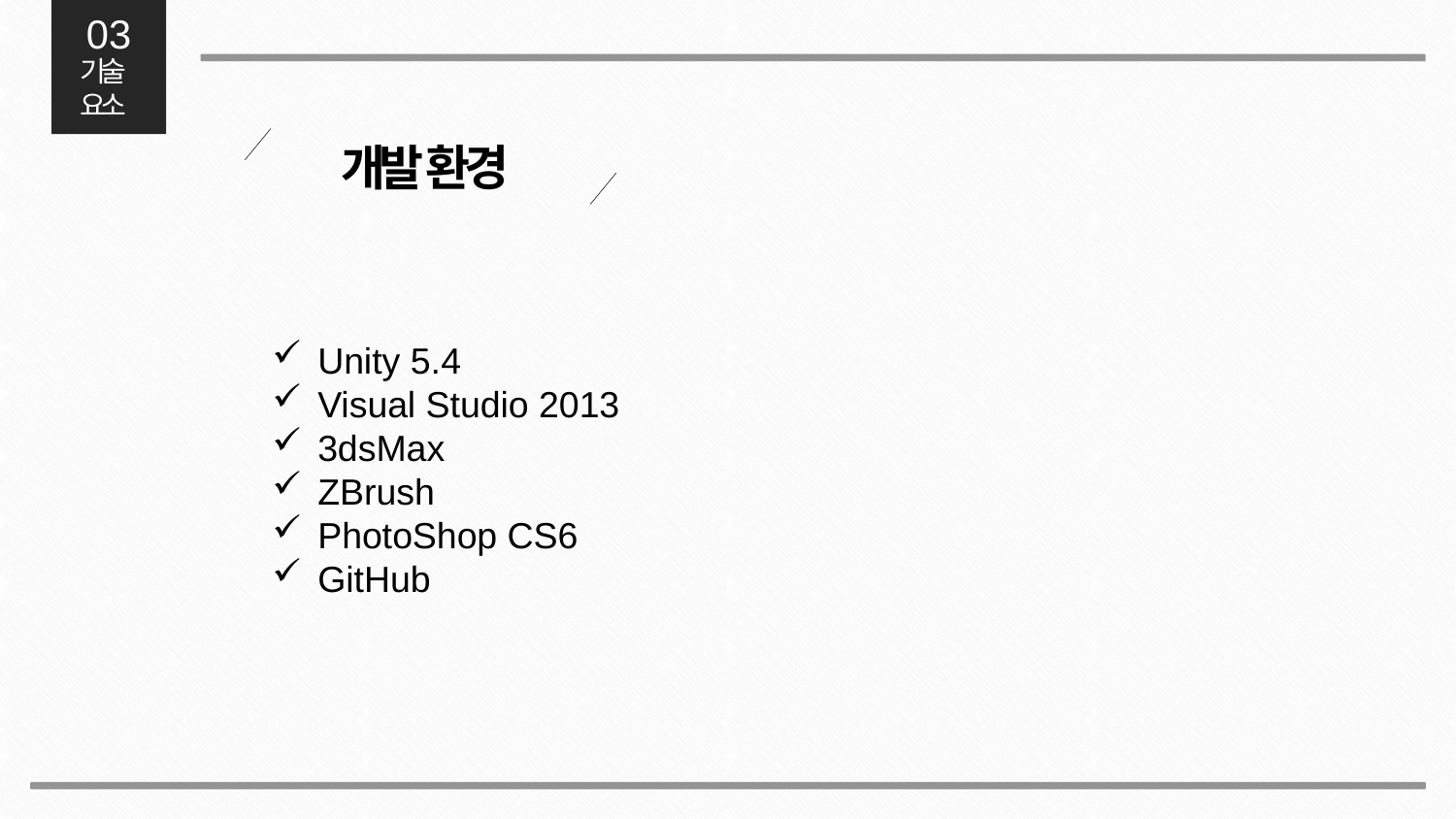

03
기술
요소

개발 환경
Unity 5.4
Visual Studio 2013
3dsMax
ZBrush
PhotoShop CS6
GitHub